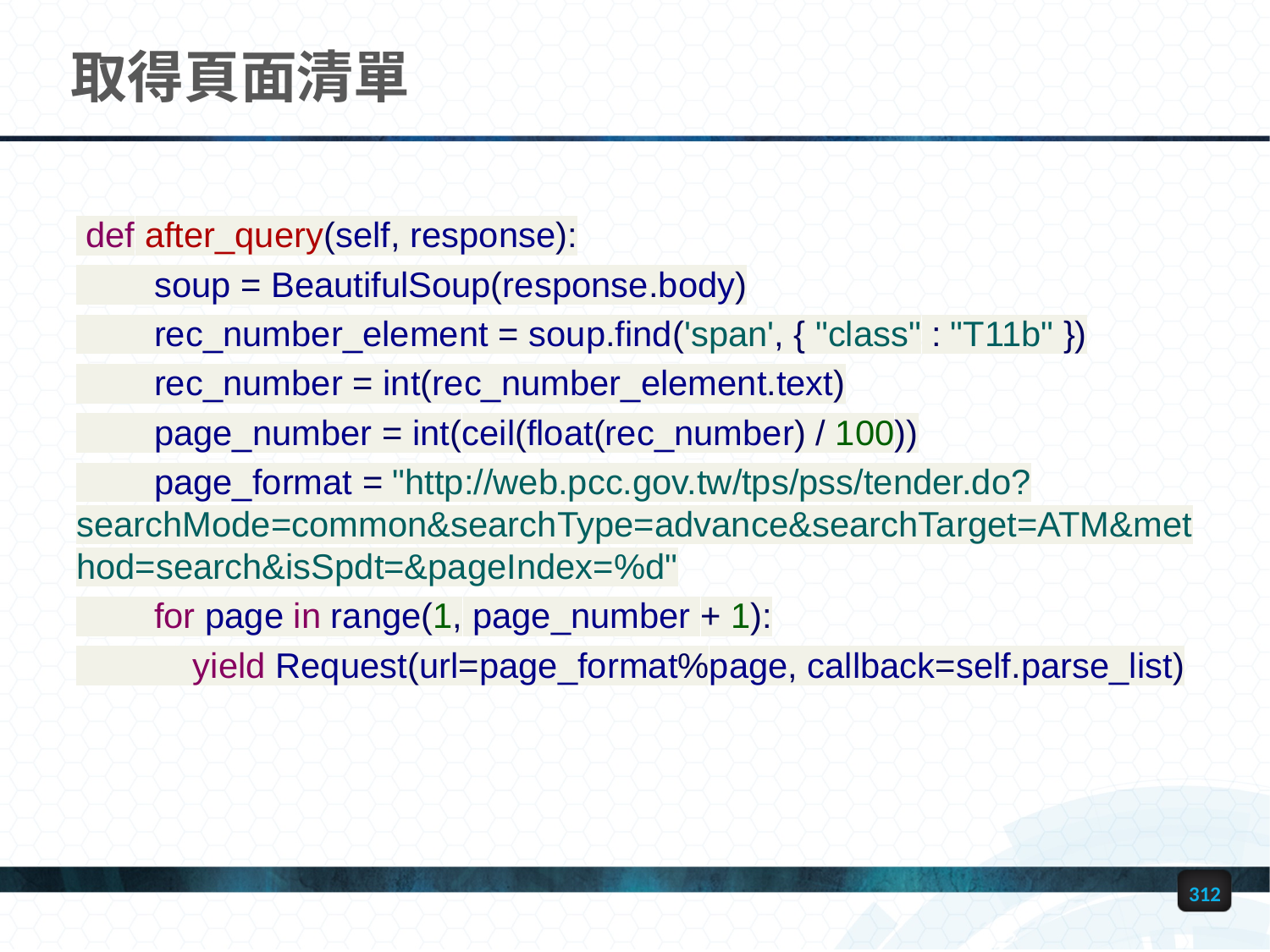

# 取得頁面清單
 def after_query(self, response):
        soup = BeautifulSoup(response.body)
        rec_number_element = soup.find('span', { "class" : "T11b" })
        rec_number = int(rec_number_element.text)
        page_number = int(ceil(float(rec_number) / 100))
        page_format = "http://web.pcc.gov.tw/tps/pss/tender.do?searchMode=common&searchType=advance&searchTarget=ATM&method=search&isSpdt=&pageIndex=%d"
        for page in range(1, page_number + 1):
            yield Request(url=page_format%page, callback=self.parse_list)
312